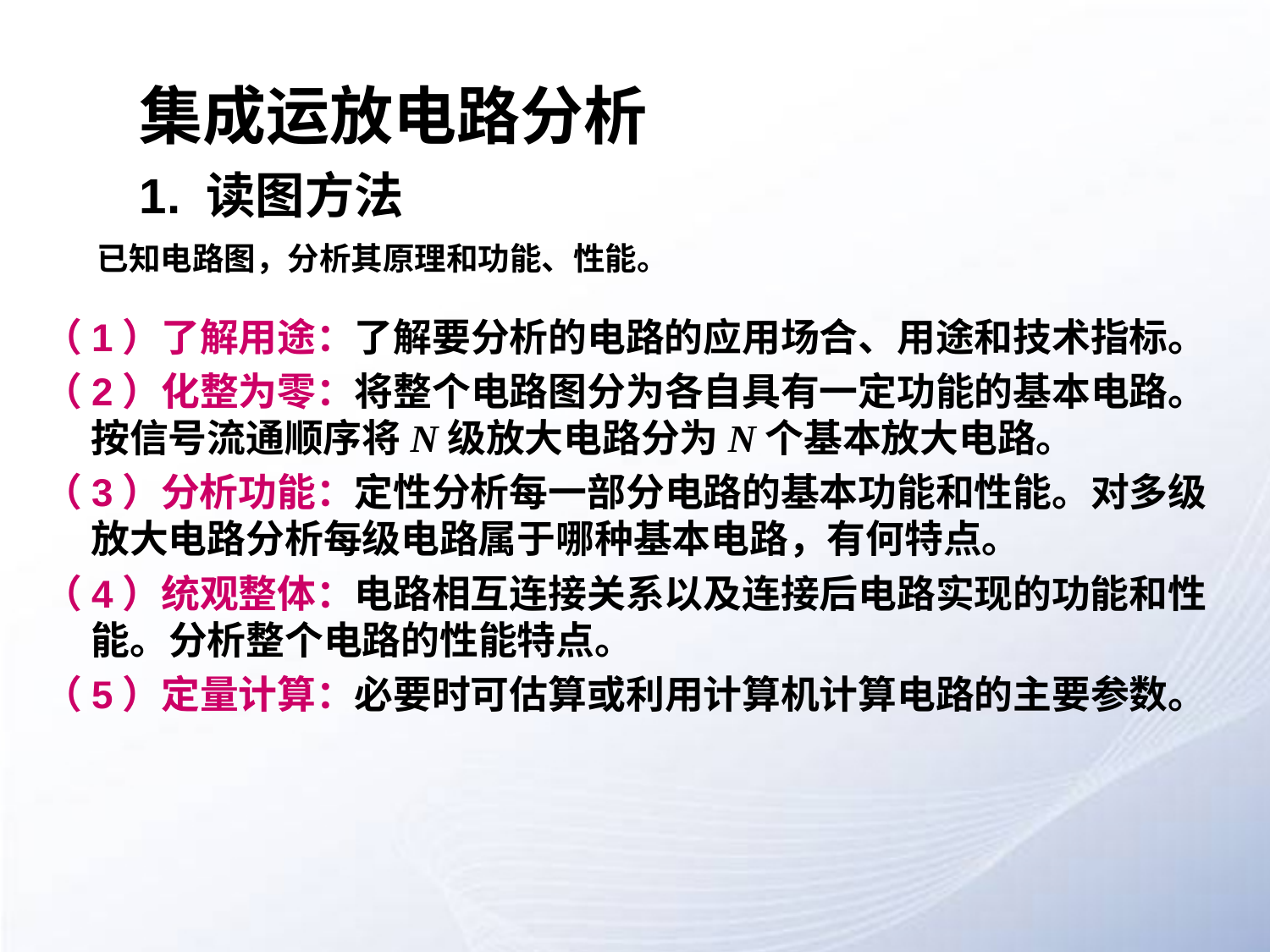

# 集成运放电路分析 1. 读图方法
已知电路图，分析其原理和功能、性能。
（1）了解用途：了解要分析的电路的应用场合、用途和技术指标。
（2）化整为零：将整个电路图分为各自具有一定功能的基本电路。按信号流通顺序将N级放大电路分为N个基本放大电路。
（3）分析功能：定性分析每一部分电路的基本功能和性能。对多级放大电路分析每级电路属于哪种基本电路，有何特点。
（4）统观整体：电路相互连接关系以及连接后电路实现的功能和性能。分析整个电路的性能特点。
（5）定量计算：必要时可估算或利用计算机计算电路的主要参数。